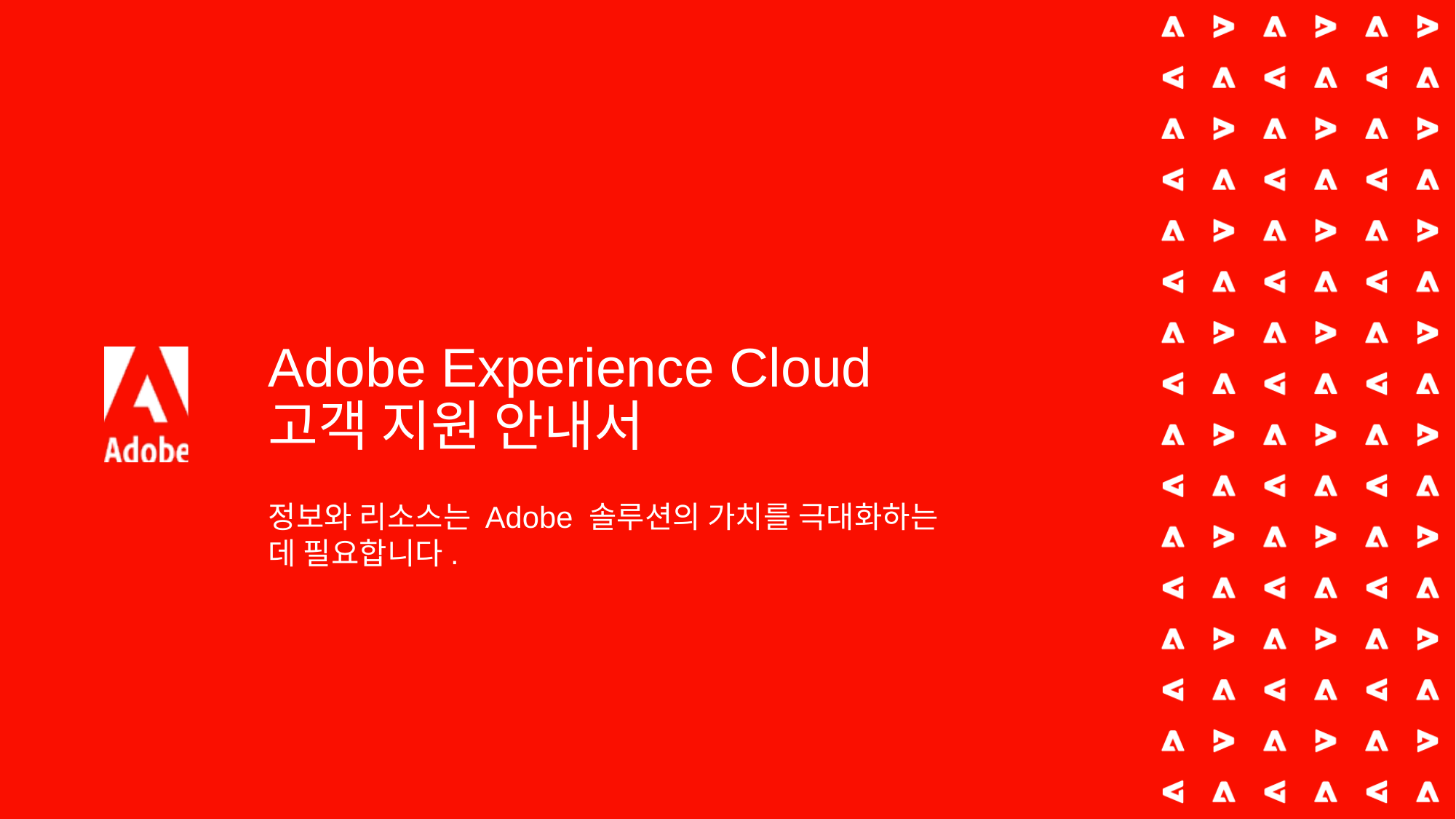

# Adobe Experience Cloud 고객 지원 안내서
정보와 리소스는 Adobe 솔루션의 가치를 극대화하는 데 필요합니다.